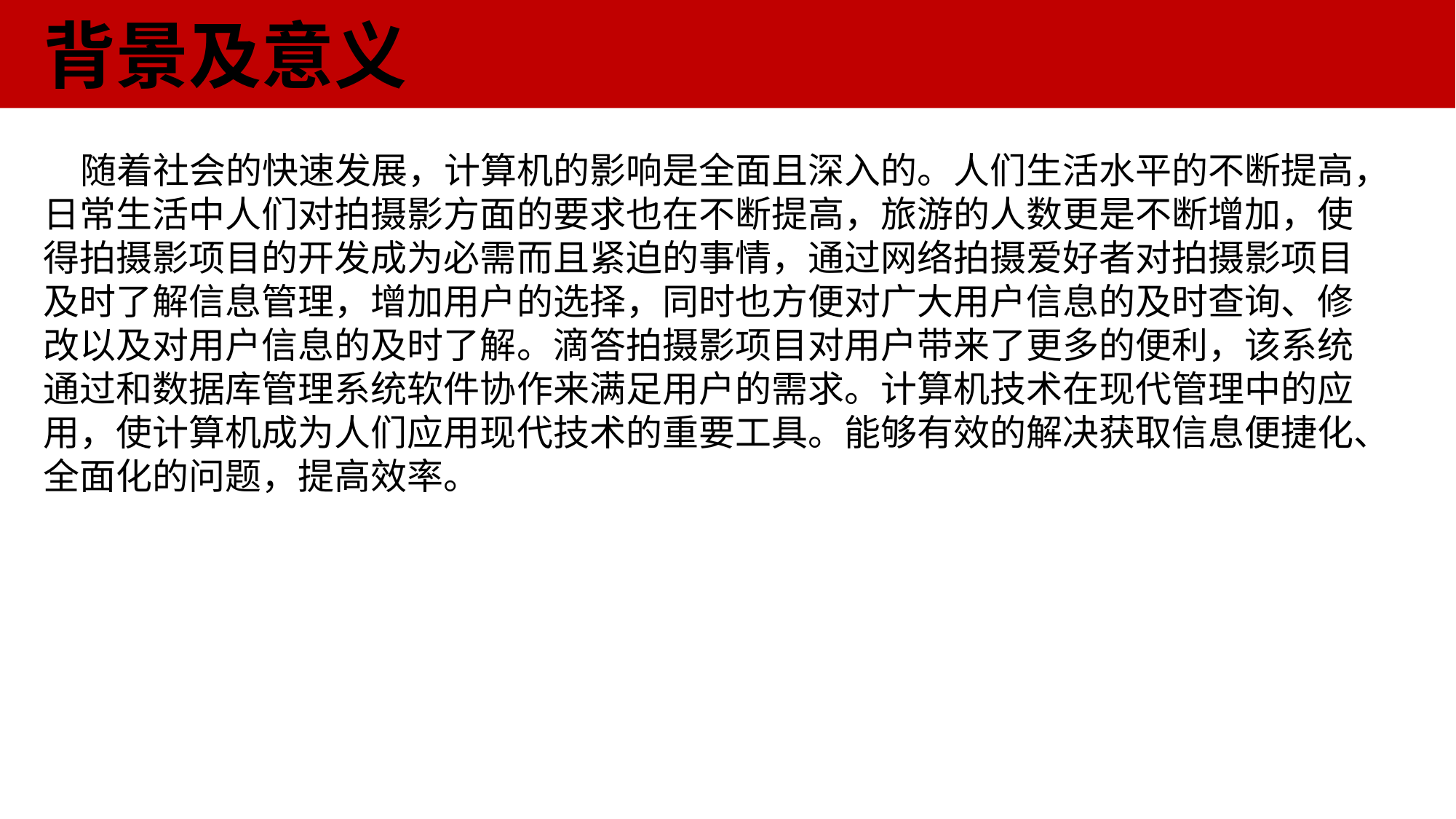

背景及意义
随着社会的快速发展，计算机的影响是全面且深入的。人们生活水平的不断提高，日常生活中人们对拍摄影方面的要求也在不断提高，旅游的人数更是不断增加，使得拍摄影项目的开发成为必需而且紧迫的事情，通过网络拍摄爱好者对拍摄影项目及时了解信息管理，增加用户的选择，同时也方便对广大用户信息的及时查询、修改以及对用户信息的及时了解。滴答拍摄影项目对用户带来了更多的便利，该系统通过和数据库管理系统软件协作来满足用户的需求。计算机技术在现代管理中的应用，使计算机成为人们应用现代技术的重要工具。能够有效的解决获取信息便捷化、全面化的问题，提高效率。